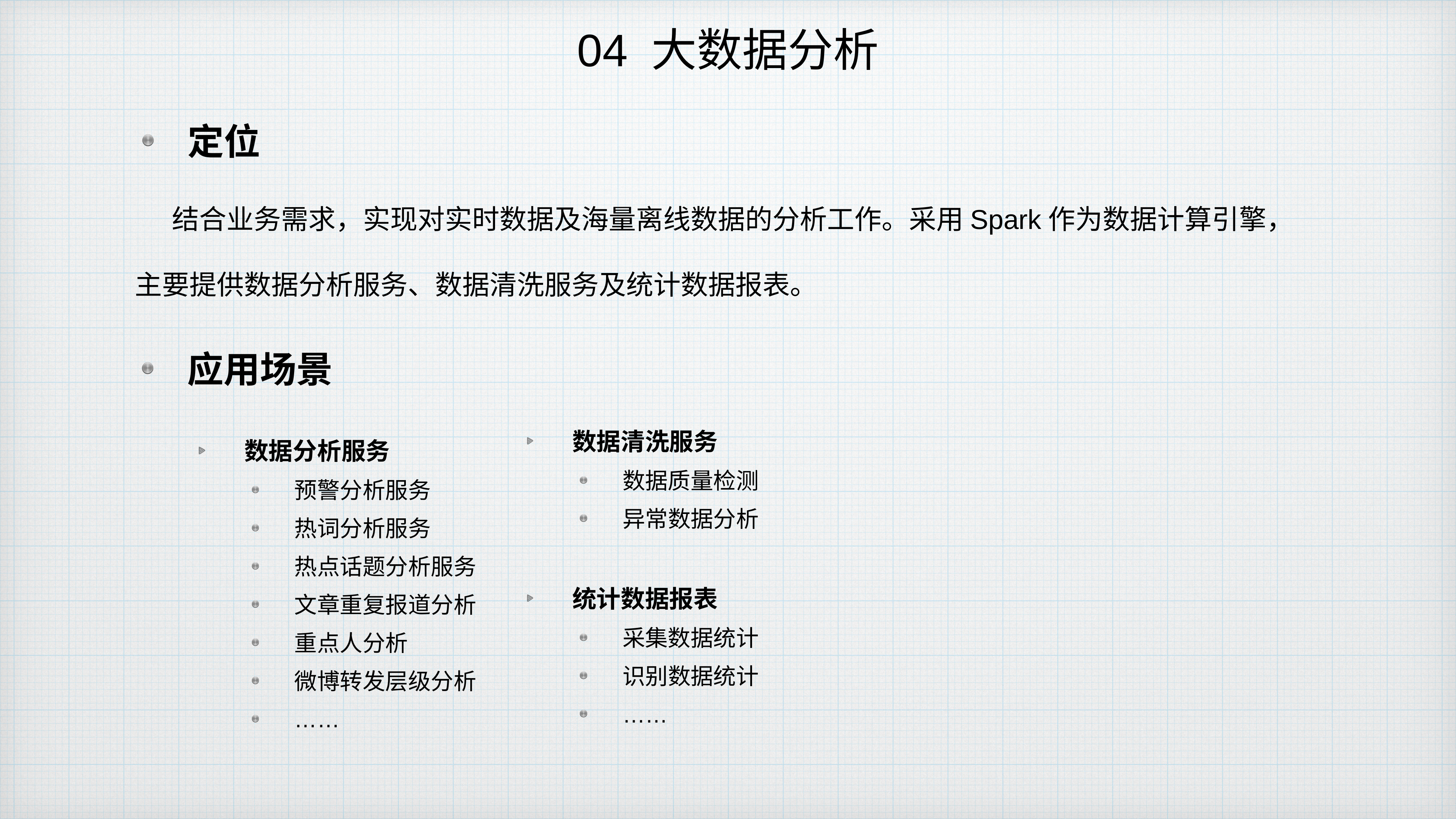

04 大数据分析
定位
     结合业务需求，实现对实时数据及海量离线数据的分析工作。采用Spark作为数据计算引擎，主要提供数据分析服务、数据清洗服务及统计数据报表。
应用场景
数据分析服务
预警分析服务
热词分析服务
热点话题分析服务
文章重复报道分析
重点人分析
微博转发层级分析
……
数据清洗服务
数据质量检测
异常数据分析
统计数据报表
采集数据统计
识别数据统计
……